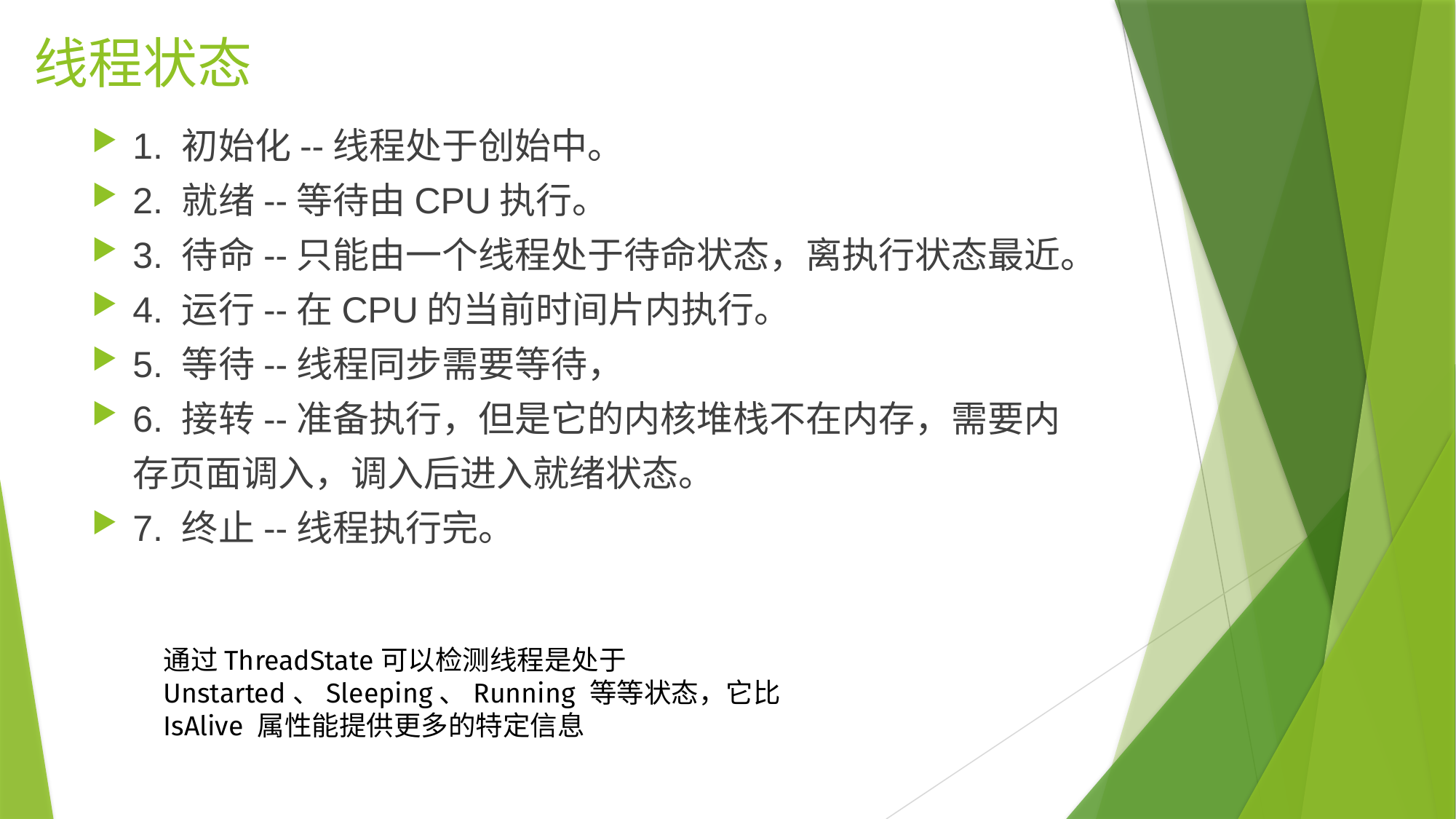

# 线程状态
1. 初始化--线程处于创始中。
2. 就绪--等待由CPU执行。
3. 待命--只能由一个线程处于待命状态，离执行状态最近。
4. 运行--在CPU的当前时间片内执行。
5. 等待--线程同步需要等待，
6. 接转--准备执行，但是它的内核堆栈不在内存，需要内存页面调入，调入后进入就绪状态。
7. 终止--线程执行完。
通过ThreadState可以检测线程是处于Unstarted、Sleeping、Running 等等状态，它比 IsAlive 属性能提供更多的特定信息